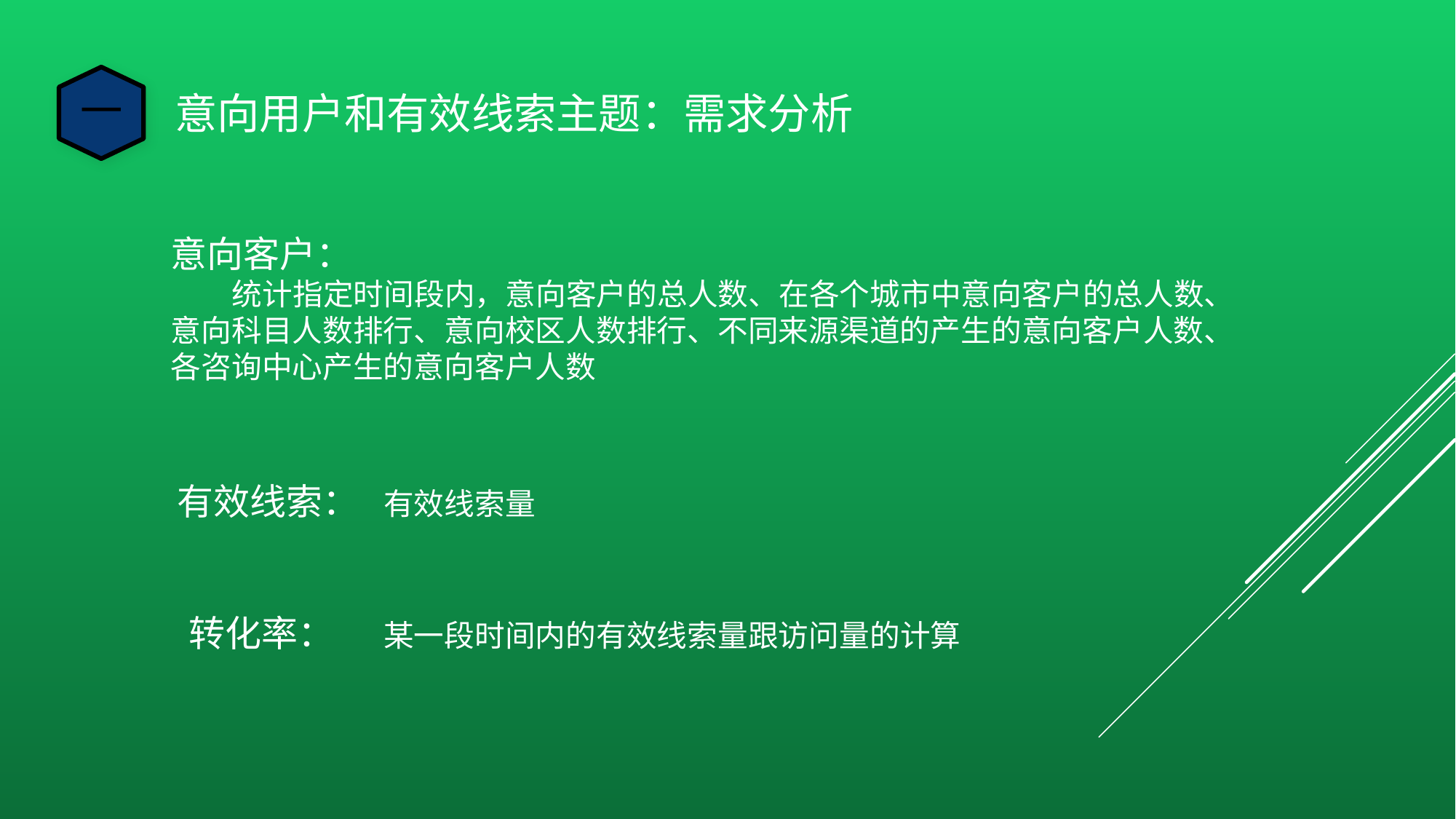

一
意向用户和有效线索主题：需求分析
意向客户：
        统计指定时间段内，意向客户的总人数、在各个城市中意向客户的总人数、意向科目人数排行、意向校区人数排行、不同来源渠道的产生的意向客户人数、各咨询中心产生的意向客户人数
有效线索：   有效线索量
转化率：      某一段时间内的有效线索量跟访问量的计算